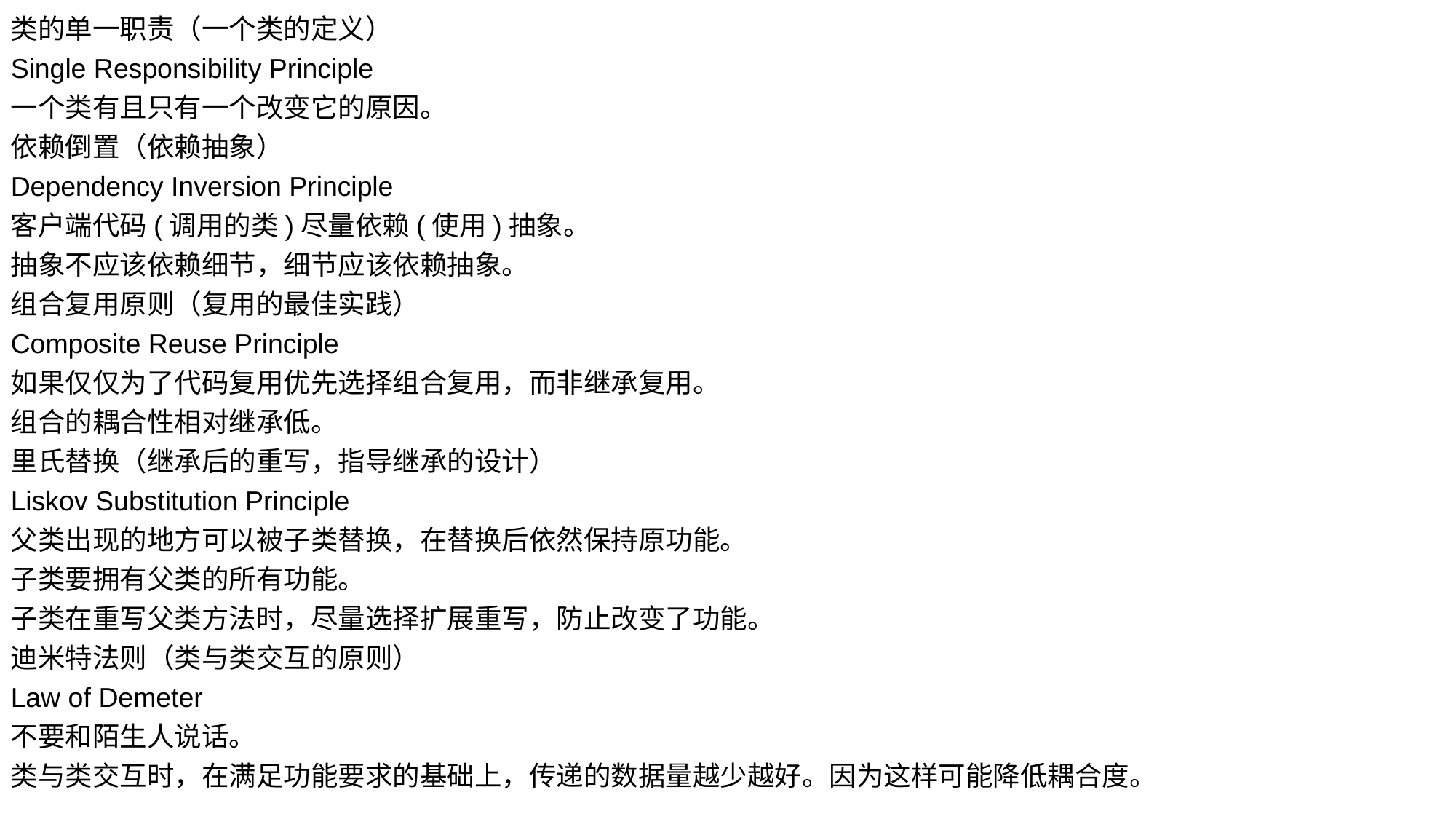

类的单一职责（一个类的定义）
Single Responsibility Principle
一个类有且只有一个改变它的原因。
依赖倒置（依赖抽象）
Dependency Inversion Principle
客户端代码(调用的类)尽量依赖(使用)抽象。
抽象不应该依赖细节，细节应该依赖抽象。
组合复用原则（复用的最佳实践）
Composite Reuse Principle
如果仅仅为了代码复用优先选择组合复用，而非继承复用。
组合的耦合性相对继承低。
里氏替换（继承后的重写，指导继承的设计）
Liskov Substitution Principle
父类出现的地方可以被子类替换，在替换后依然保持原功能。
子类要拥有父类的所有功能。
子类在重写父类方法时，尽量选择扩展重写，防止改变了功能。
迪米特法则（类与类交互的原则）
Law of Demeter
不要和陌生人说话。
类与类交互时，在满足功能要求的基础上，传递的数据量越少越好。因为这样可能降低耦合度。